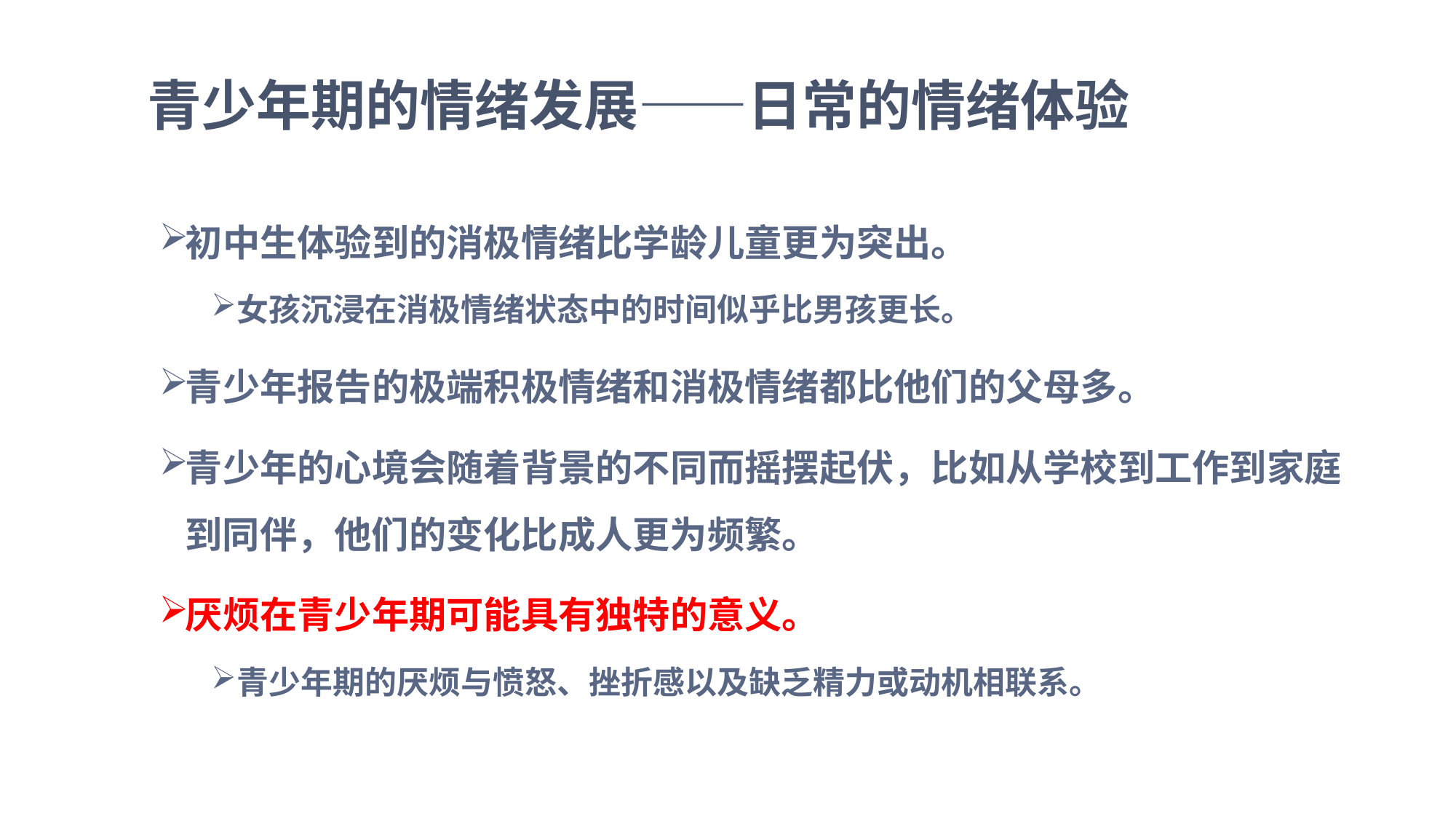

青少年期的情绪发展——日常的情绪体验
初中生体验到的消极情绪比学龄儿童更为突出。
女孩沉浸在消极情绪状态中的时间似乎比男孩更长。
青少年报告的极端积极情绪和消极情绪都比他们的父母多。
青少年的心境会随着背景的不同而摇摆起伏，比如从学校到工作到家庭到同伴，他们的变化比成人更为频繁。
厌烦在青少年期可能具有独特的意义。
青少年期的厌烦与愤怒、挫折感以及缺乏精力或动机相联系。